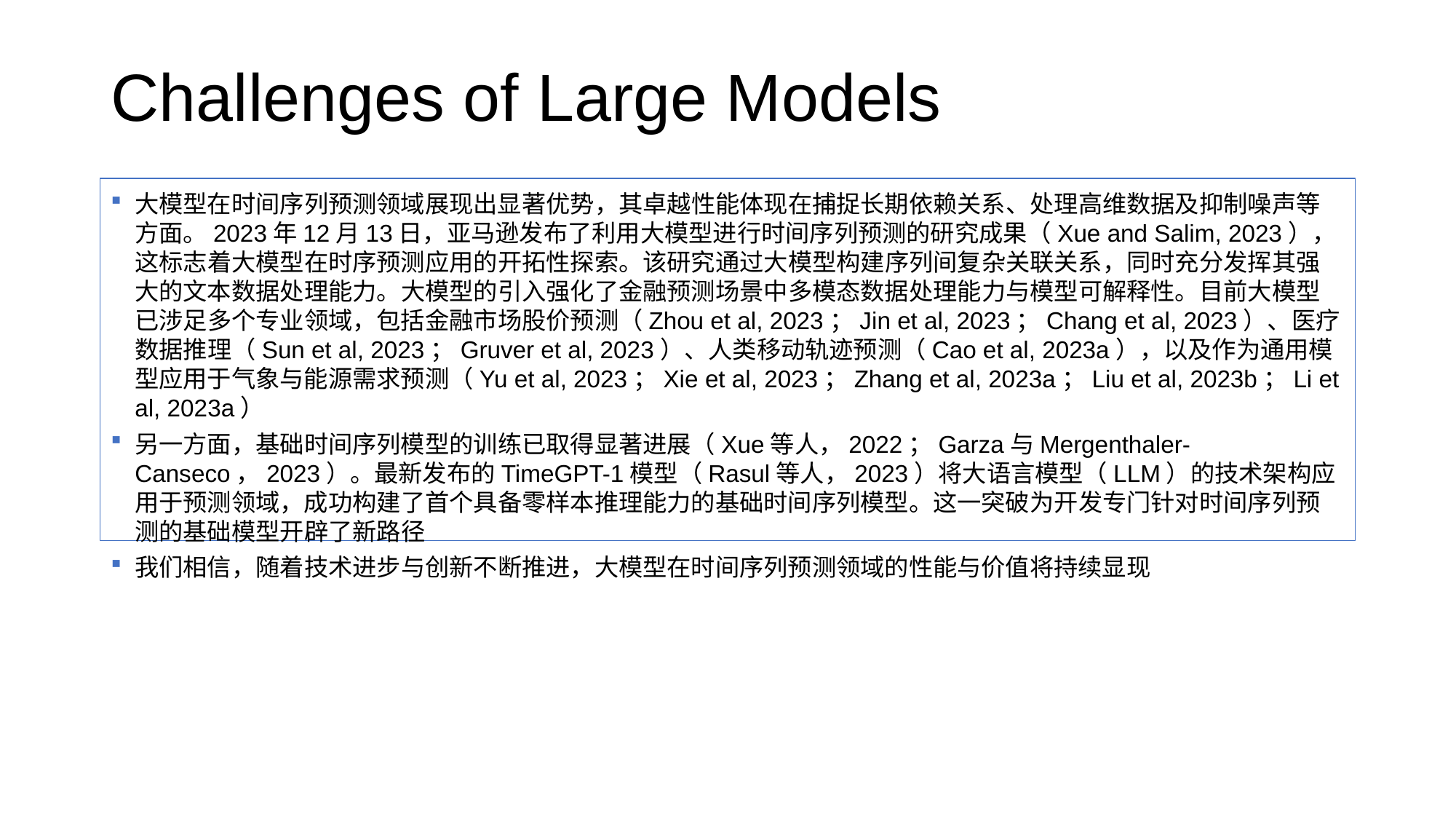

# Challenges of Large Models
大模型在时间序列预测领域展现出显著优势，其卓越性能体现在捕捉长期依赖关系、处理高维数据及抑制噪声等方面。2023年12月13日，亚马逊发布了利用大模型进行时间序列预测的研究成果（Xue and Salim, 2023），这标志着大模型在时序预测应用的开拓性探索。该研究通过大模型构建序列间复杂关联关系，同时充分发挥其强大的文本数据处理能力。大模型的引入强化了金融预测场景中多模态数据处理能力与模型可解释性。目前大模型已涉足多个专业领域，包括金融市场股价预测（Zhou et al, 2023；Jin et al, 2023；Chang et al, 2023）、医疗数据推理（Sun et al, 2023；Gruver et al, 2023）、人类移动轨迹预测（Cao et al, 2023a），以及作为通用模型应用于气象与能源需求预测（Yu et al, 2023；Xie et al, 2023；Zhang et al, 2023a；Liu et al, 2023b；Li et al, 2023a）
另一方面，基础时间序列模型的训练已取得显著进展（Xue等人，2022；Garza与Mergenthaler-Canseco，2023）。最新发布的TimeGPT-1模型（Rasul等人，2023）将大语言模型（LLM）的技术架构应用于预测领域，成功构建了首个具备零样本推理能力的基础时间序列模型。这一突破为开发专门针对时间序列预测的基础模型开辟了新路径
我们相信，随着技术进步与创新不断推进，大模型在时间序列预测领域的性能与价值将持续显现